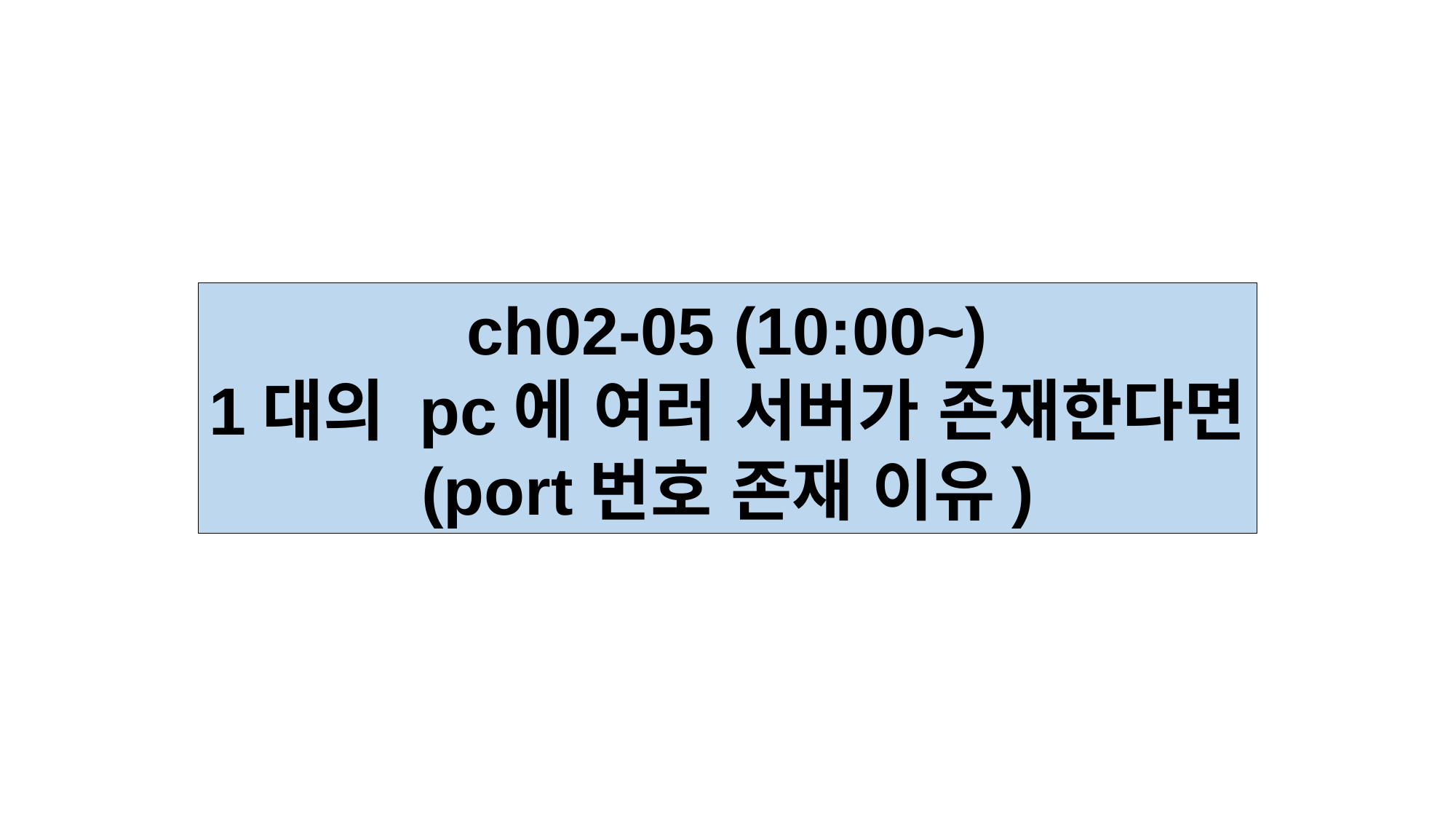

ch02-05 (10:00~)
1대의 pc에 여러 서버가 존재한다면
(port번호 존재 이유)